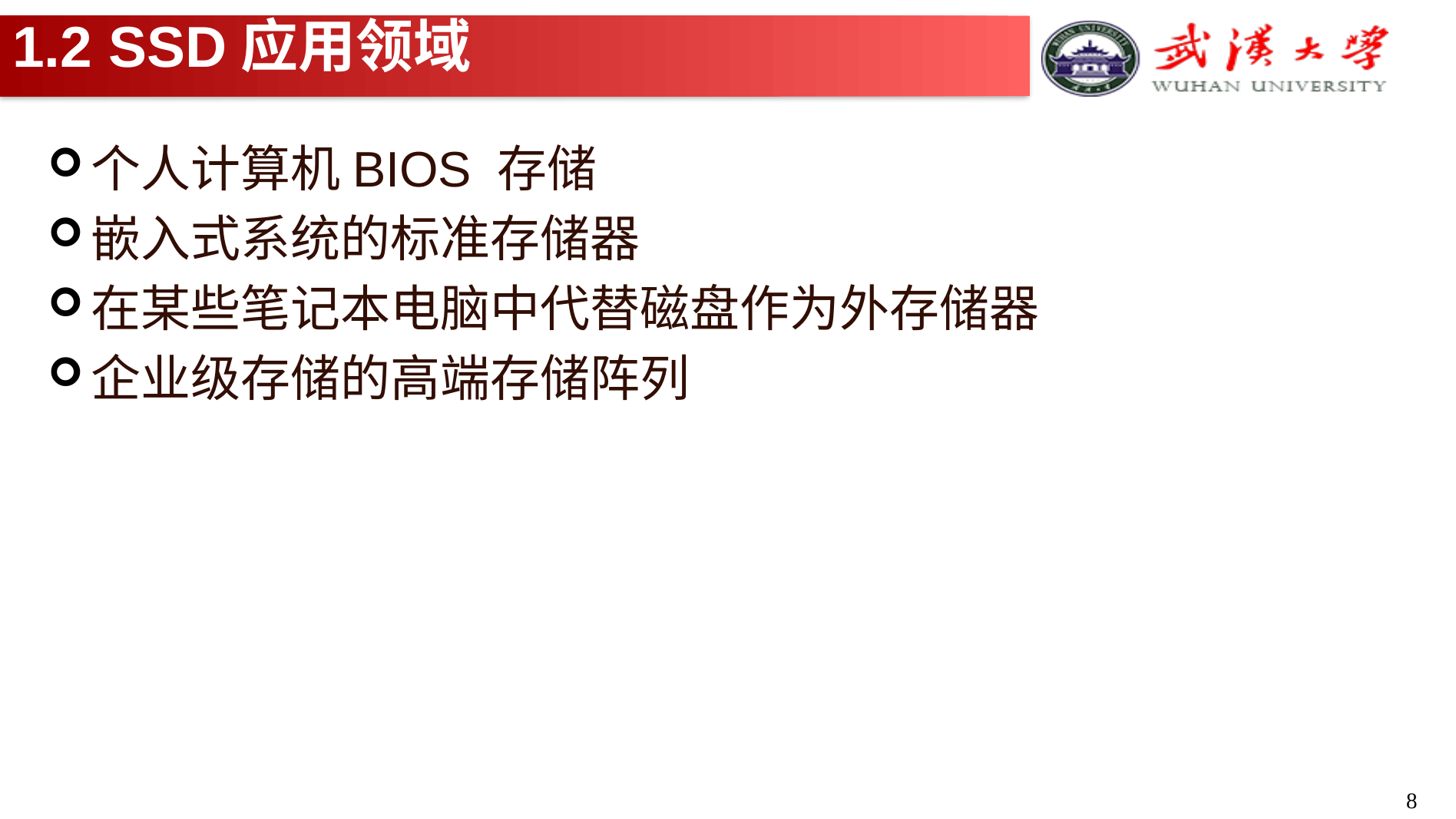

# 1.2 SSD应用领域
个人计算机BIOS 存储
嵌入式系统的标准存储器
在某些笔记本电脑中代替磁盘作为外存储器
企业级存储的高端存储阵列